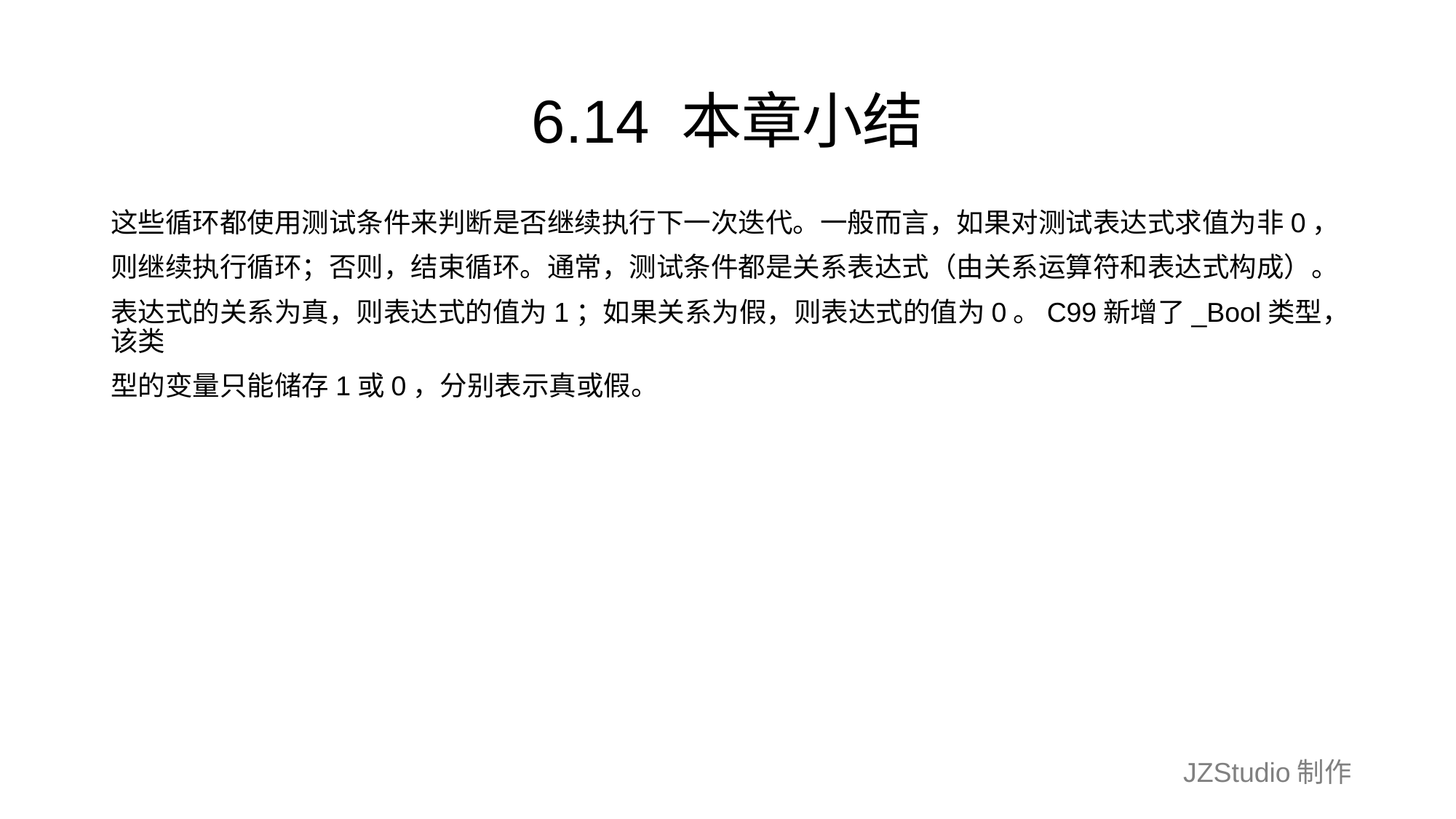

# 6.14 本章小结
这些循环都使用测试条件来判断是否继续执行下一次迭代。一般而言，如果对测试表达式求值为非0，
则继续执行循环；否则，结束循环。通常，测试条件都是关系表达式（由关系运算符和表达式构成）。
表达式的关系为真，则表达式的值为1；如果关系为假，则表达式的值为0。C99新增了_Bool类型，该类
型的变量只能储存1或0，分别表示真或假。